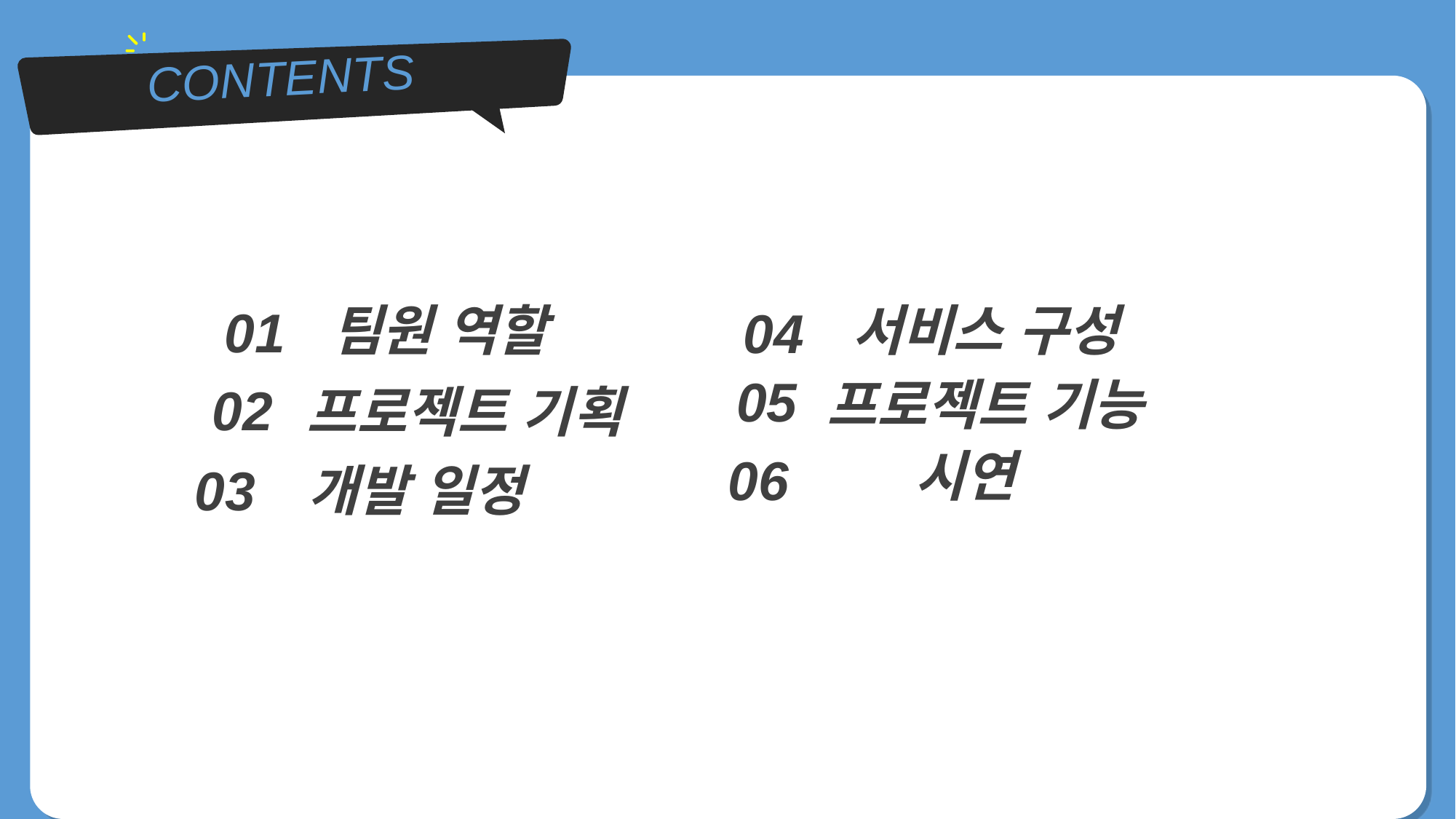

CONTENTS

서비스 구성
팀원 역할
01
04
05
프로젝트 기능
02
프로젝트 기획
시연
06
03
개발 일정